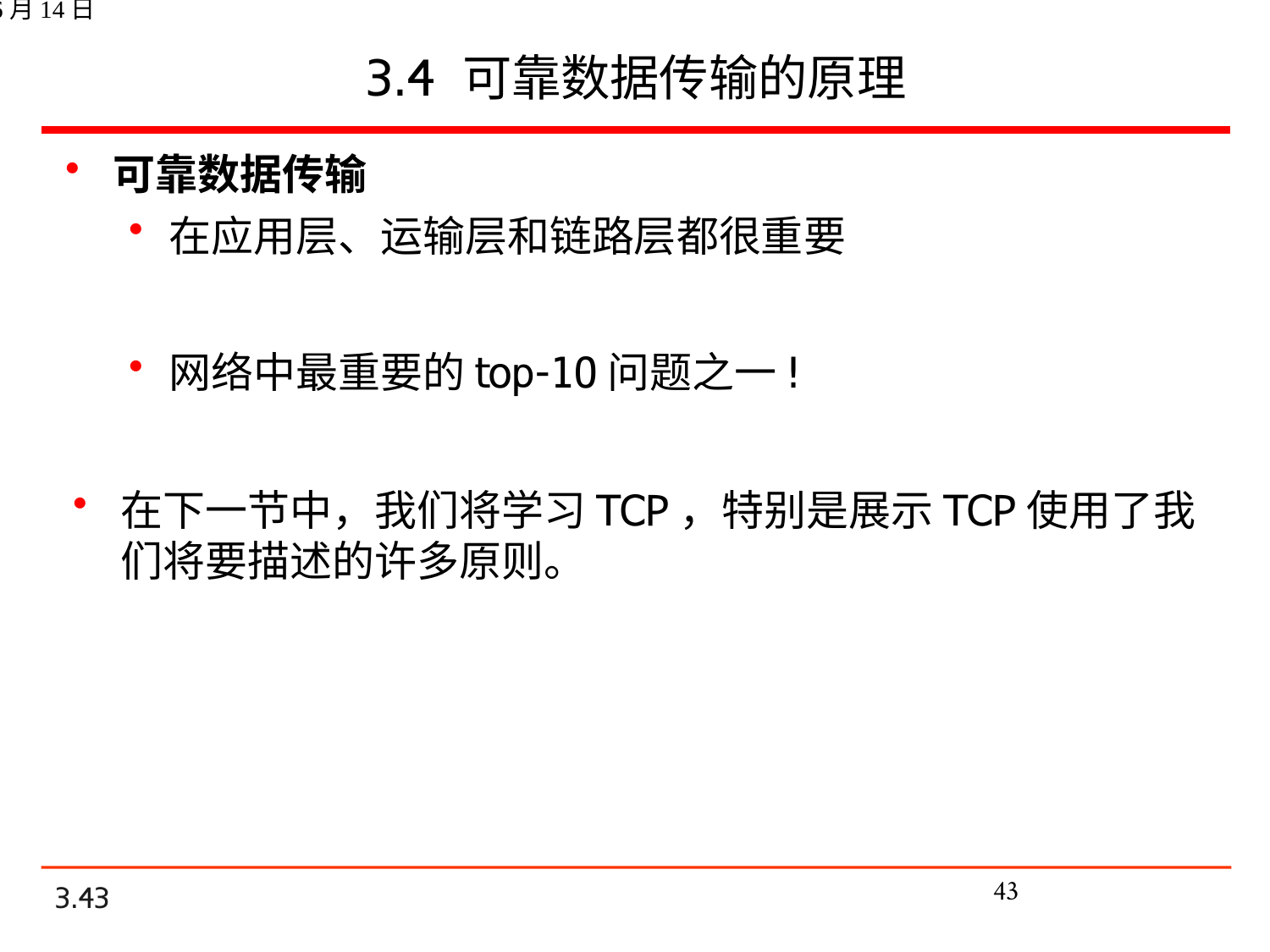

# 3.4 可靠数据传输的原理
可靠数据传输
在应用层、运输层和链路层都很重要

网络中最重要的top-10问题之一!

在下一节中，我们将学习TCP，特别是展示TCP使用了我们将要描述的许多原则。
43
2021年6月14日